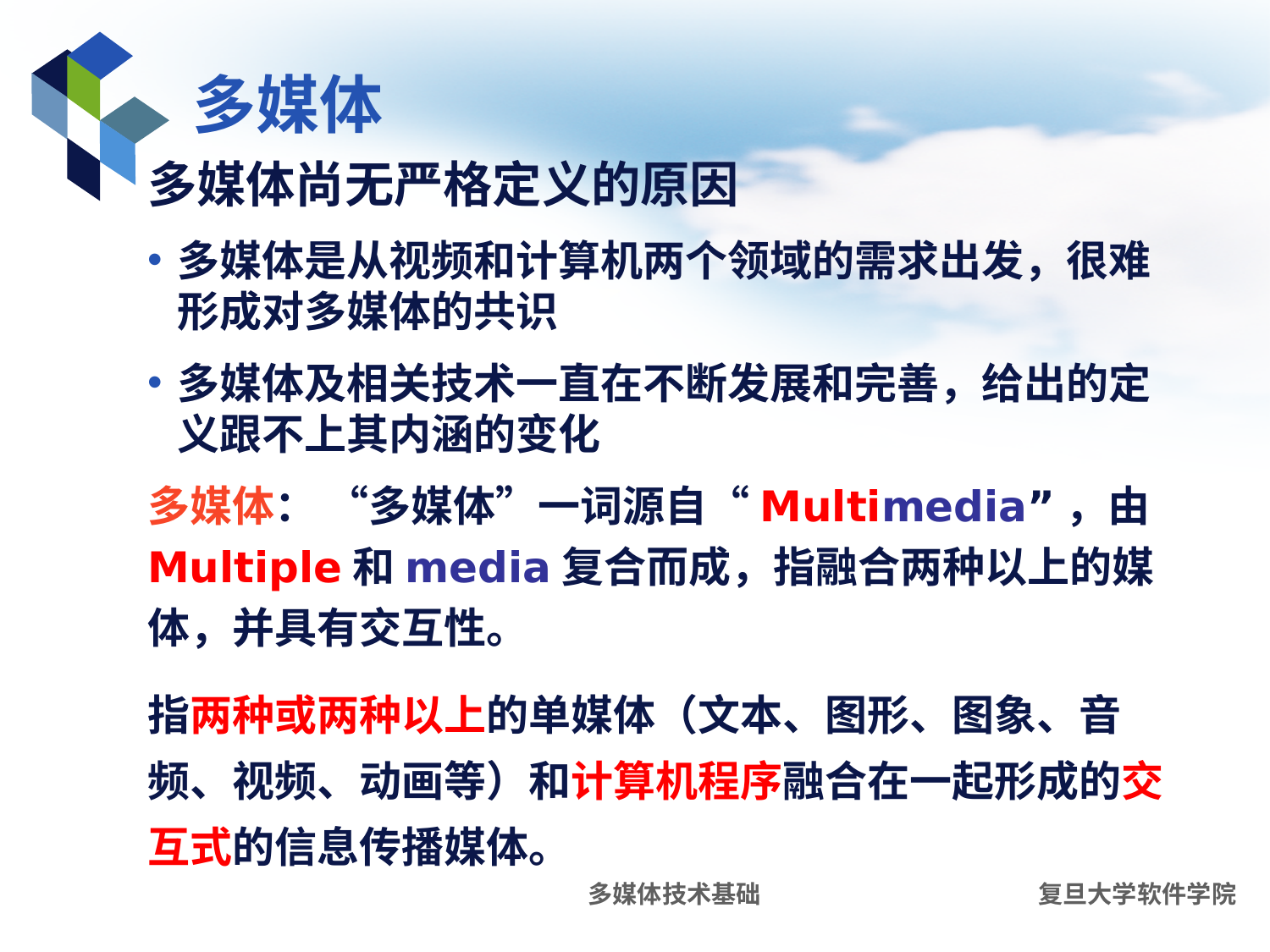

# 多媒体
多媒体尚无严格定义的原因
多媒体是从视频和计算机两个领域的需求出发，很难形成对多媒体的共识
多媒体及相关技术一直在不断发展和完善，给出的定义跟不上其内涵的变化
多媒体： “多媒体”一词源自“Multimedia”，由Multiple和media复合而成，指融合两种以上的媒体，并具有交互性。
指两种或两种以上的单媒体（文本、图形、图象、音频、视频、动画等）和计算机程序融合在一起形成的交互式的信息传播媒体。
多媒体技术基础